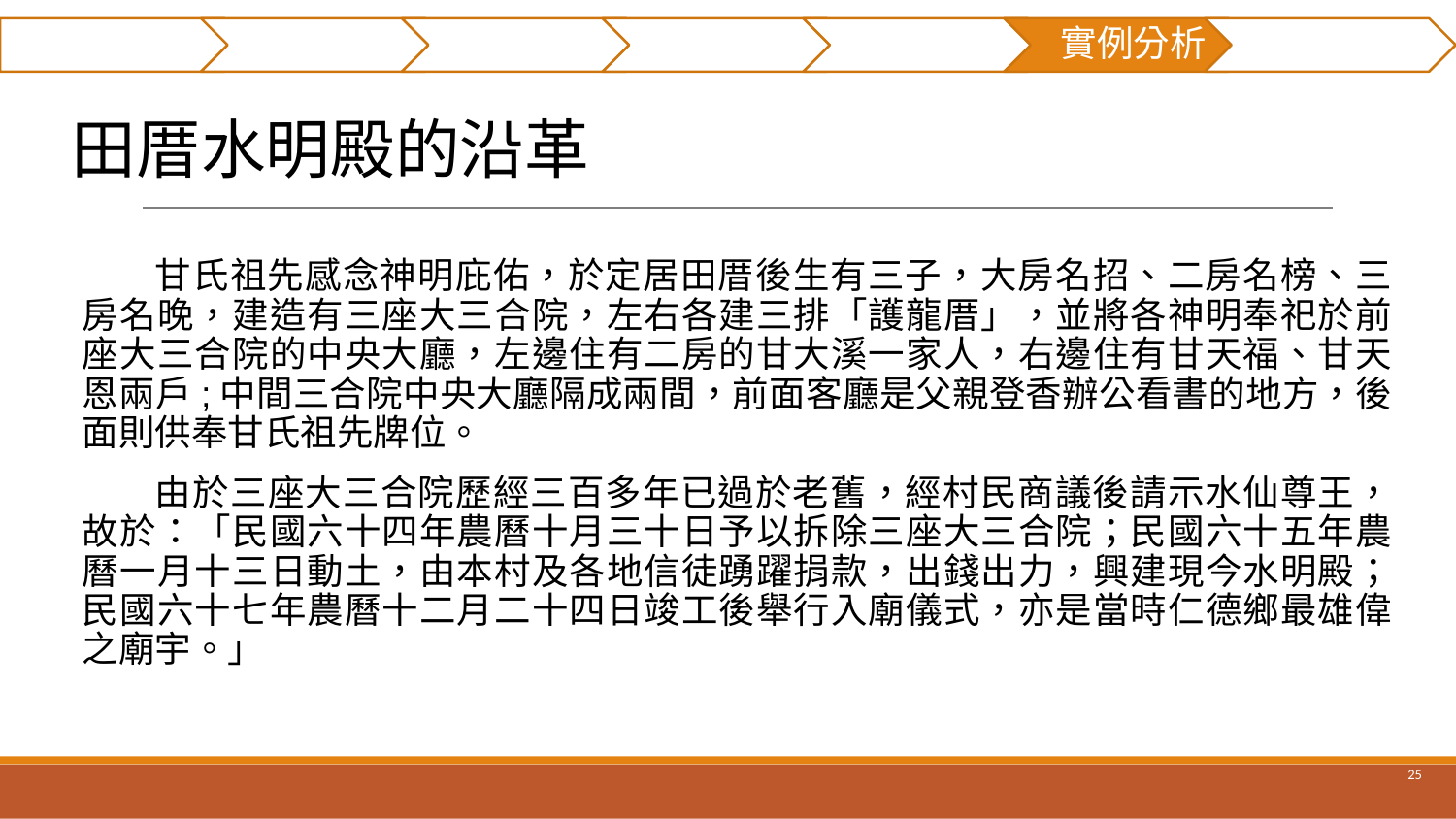

摘要

研究貢獻

前言

文獻回顧

研究方法

實例分析

結論與建議
# 田厝水明殿的沿革
甘氏祖先感念神明庇佑，於定居田厝後生有三子，大房名招、二房名榜、三房名晚，建造有三座大三合院，左右各建三排「護龍厝」，並將各神明奉祀於前座大三合院的中央大廳，左邊住有二房的甘大溪一家人，右邊住有甘天福、甘天恩兩戶;中間三合院中央大廳隔成兩間，前面客廳是父親登香辦公看書的地方，後面則供奉甘氏祖先牌位。
由於三座大三合院歷經三百多年已過於老舊，經村民商議後請示水仙尊王，故於：「民國六十四年農曆十月三十日予以拆除三座大三合院；民國六十五年農曆一月十三日動土，由本村及各地信徒踴躍捐款，出錢出力，興建現今水明殿；民國六十七年農曆十二月二十四日竣工後舉行入廟儀式，亦是當時仁德鄉最雄偉之廟宇。」
25